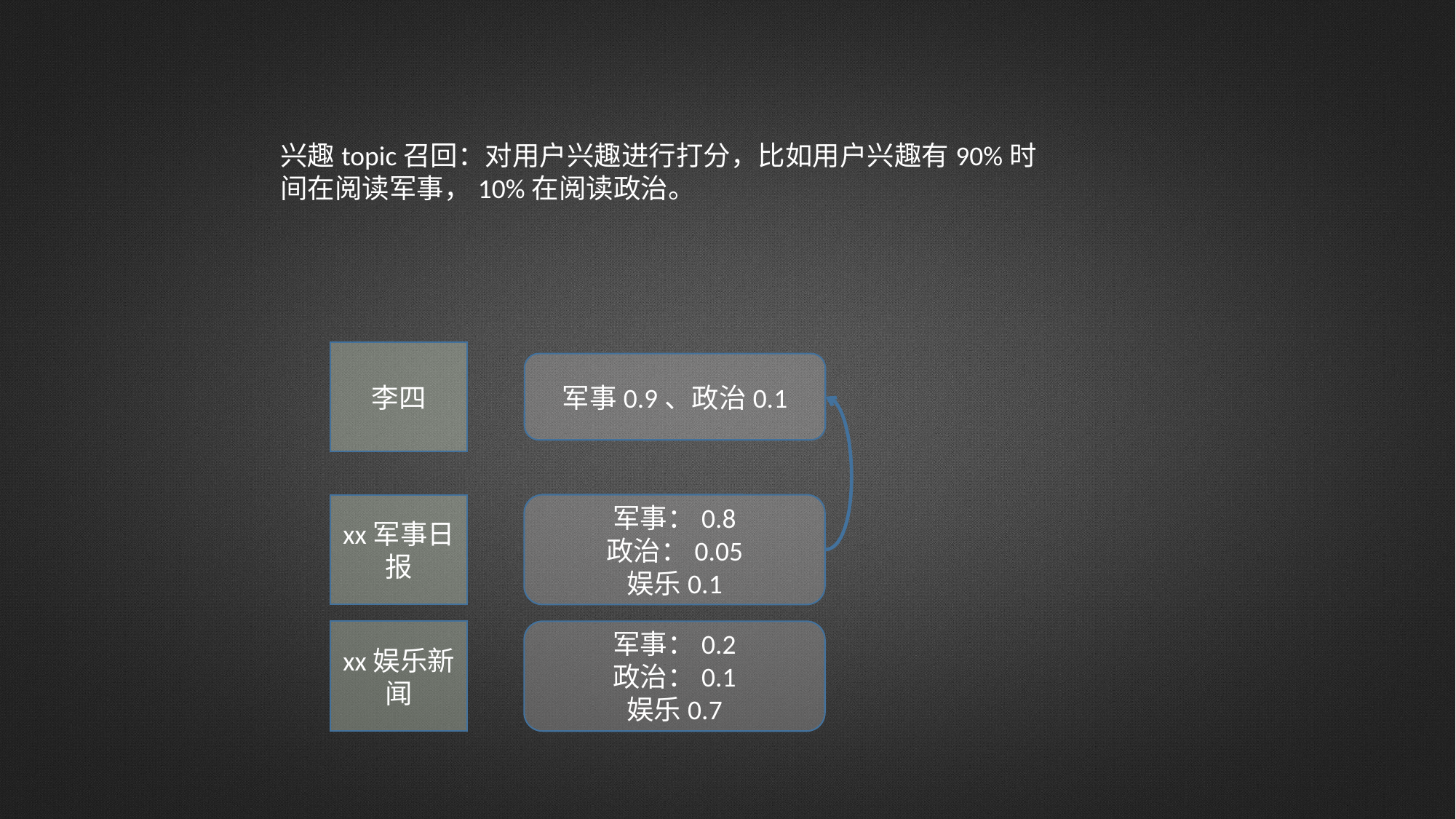

兴趣topic召回：对用户兴趣进行打分，比如用户兴趣有90%时间在阅读军事，10%在阅读政治。
李四
军事0.9、政治0.1
军事：0.8
政治：0.05
娱乐0.1
xx军事日报
xx娱乐新闻
军事：0.2
政治：0.1
娱乐0.7